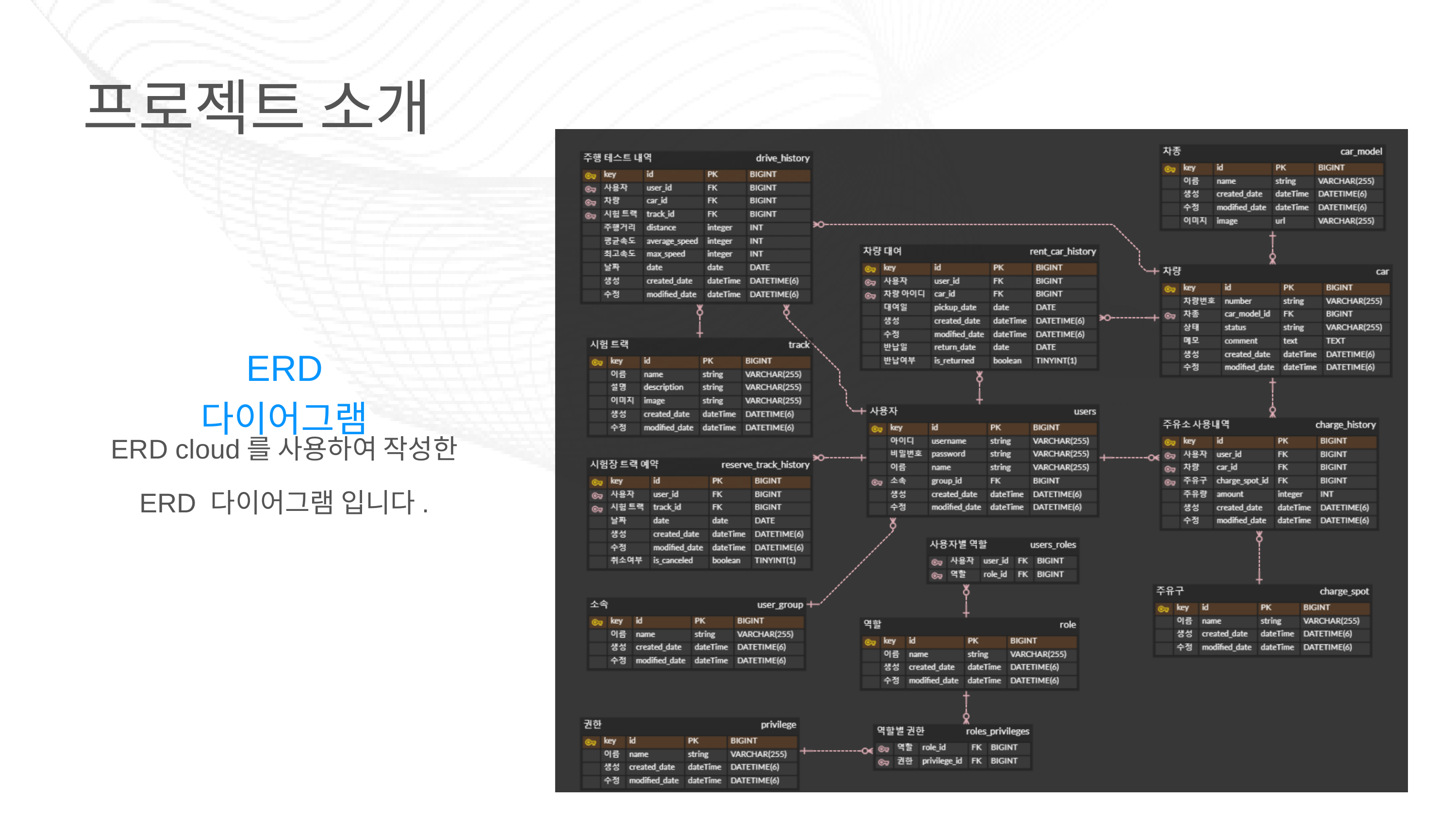

프로젝트 소개

ERD 다이어그램
ERD cloud를 사용하여 작성한
ERD 다이어그램 입니다.